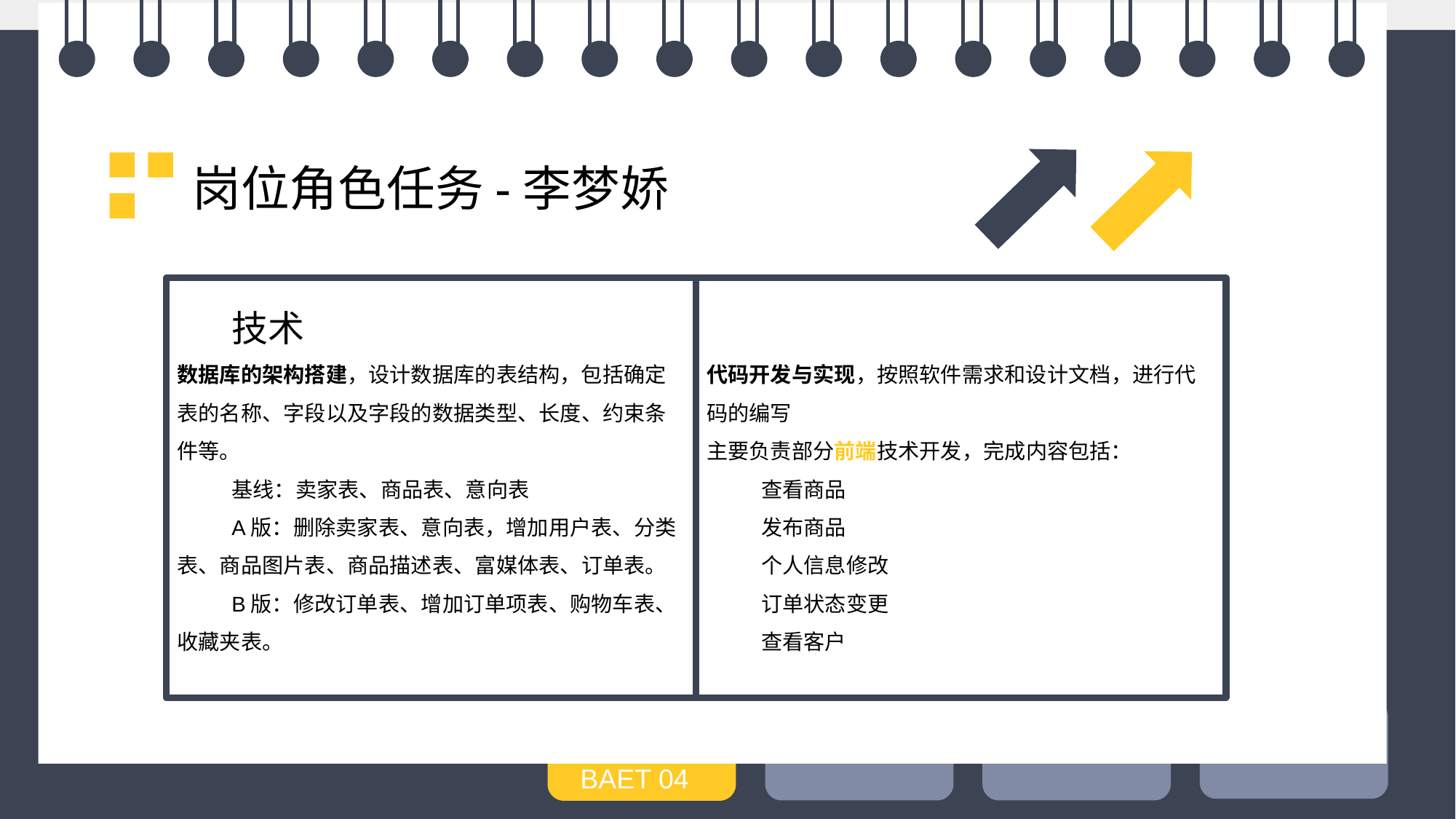

岗位角色任务-李梦娇

技术
数据库的架构搭建，设计数据库的表结构，包括确定表的名称、字段以及字段的数据类型、长度、约束条件等。
基线：卖家表、商品表、意向表
A版：删除卖家表、意向表，增加用户表、分类表、商品图片表、商品描述表、富媒体表、订单表。
B版：修改订单表、增加订单项表、购物车表、收藏夹表。

代码开发与实现，按照软件需求和设计文档，进行代码的编写
主要负责部分前端技术开发，完成内容包括：
查看商品
发布商品
个人信息修改
订单状态变更
查看客户

BAET 04